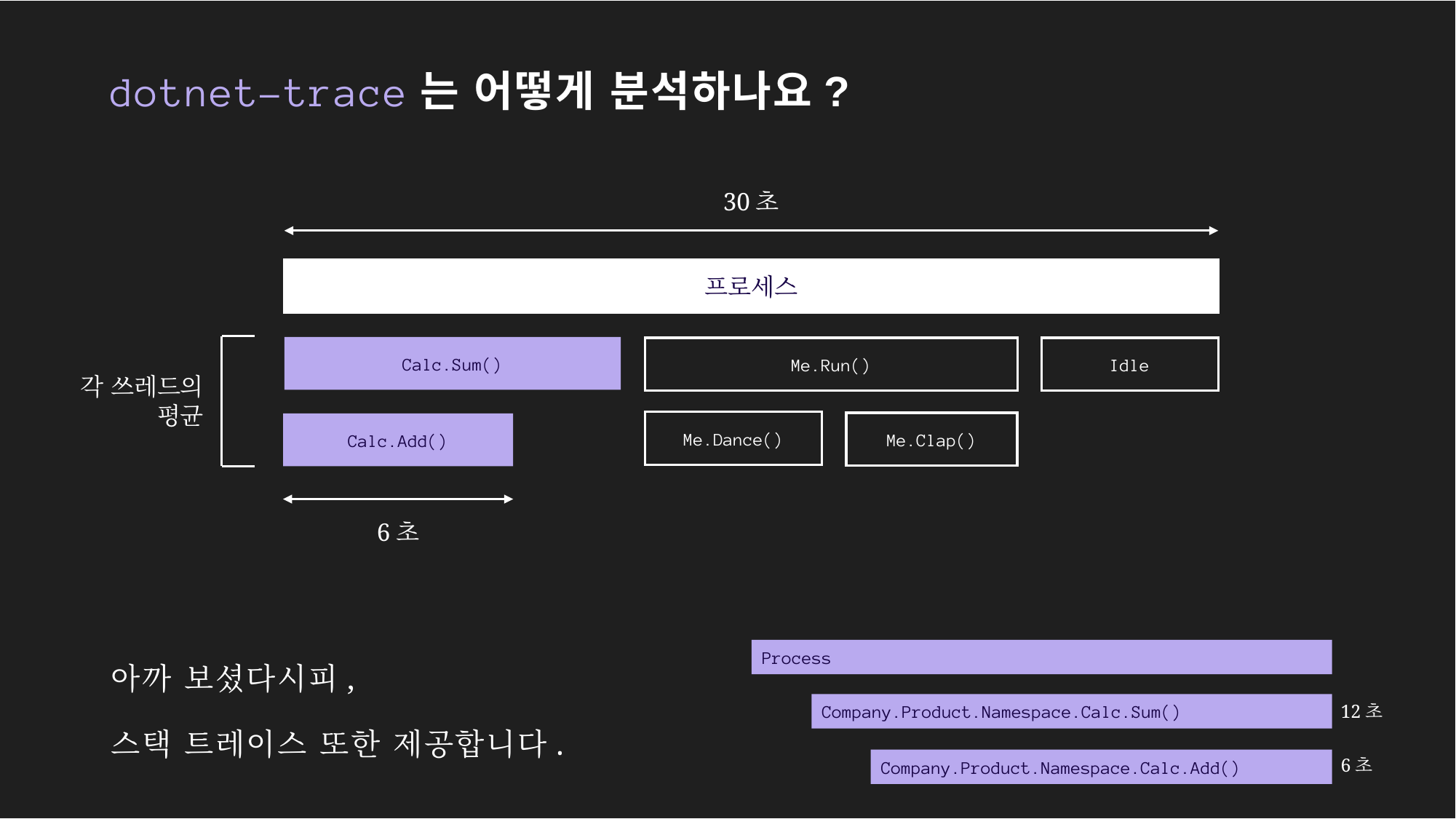

# dotnet-trace는 어떻게 분석하나요?
30초
프로세스
Calc.Sum()
Me.Run()
Idle
각 쓰레드의
평균
Me.Dance()
Me.Clap()
Calc.Add()
6초
아까 보셨다시피,

스택 트레이스 또한 제공합니다.
Process
Company.Product.Namespace.Calc.Sum()
12초
6초
Company.Product.Namespace.Calc.Add()